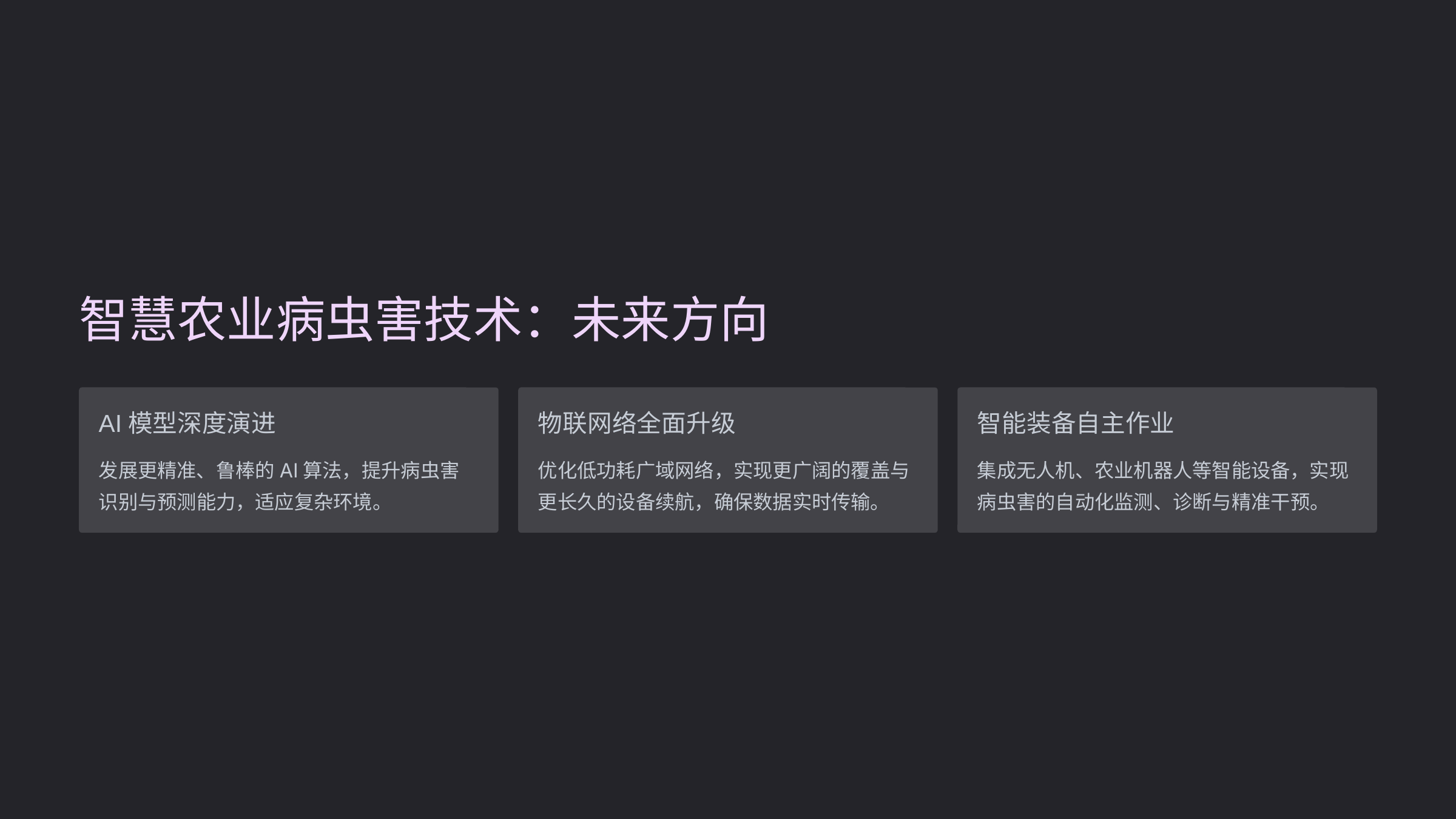

智慧农业病虫害技术：未来方向

AI模型深度演进
物联网络全面升级
智能装备自主作业
发展更精准、鲁棒的AI算法，提升病虫害识别与预测能力，适应复杂环境。
优化低功耗广域网络，实现更广阔的覆盖与更长久的设备续航，确保数据实时传输。
集成无人机、农业机器人等智能设备，实现病虫害的自动化监测、诊断与精准干预。